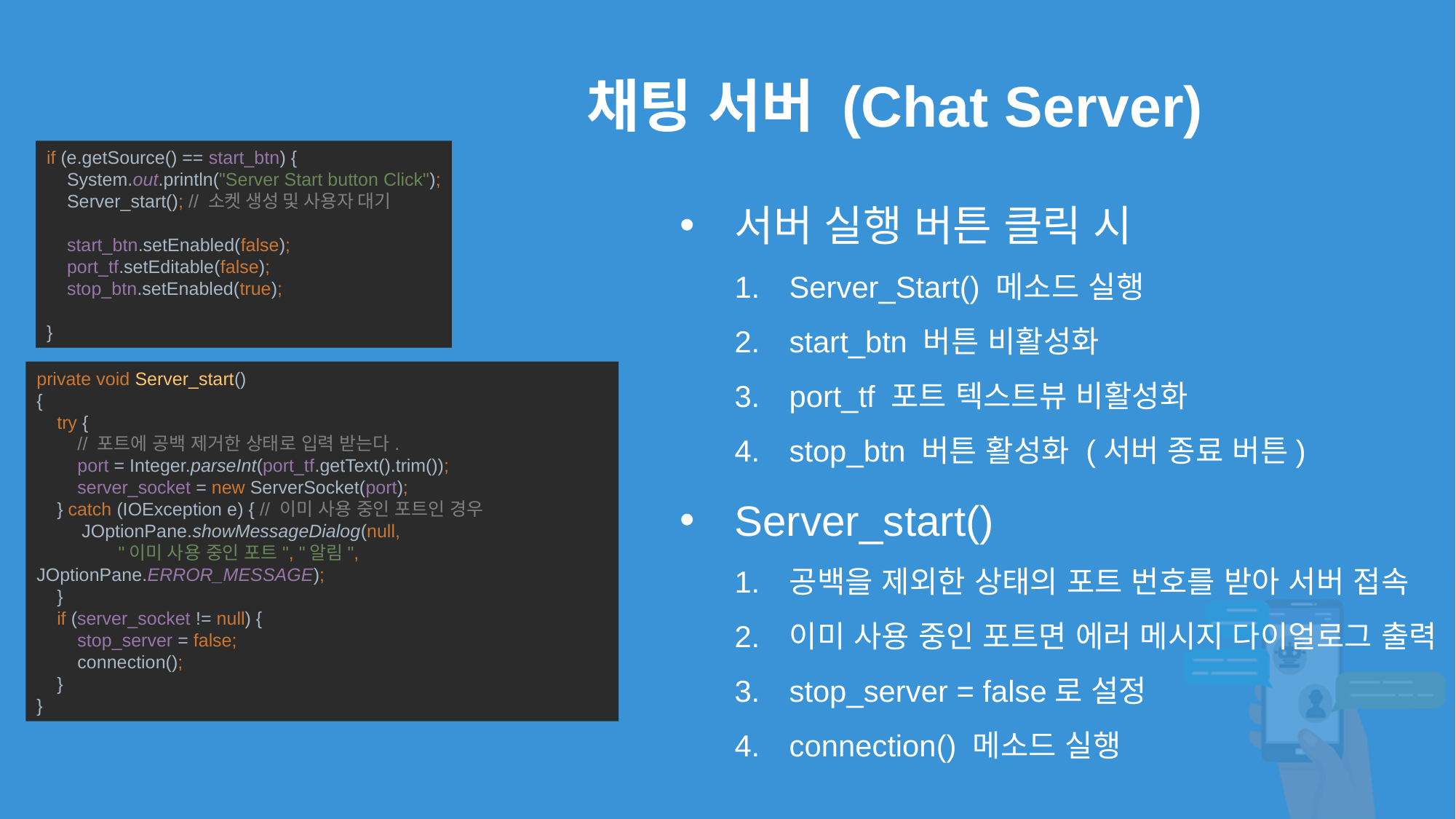

# 채팅 서버 (Chat Server)
if (e.getSource() == start_btn) {
    System.out.println("Server Start button Click");
    Server_start(); // 소켓 생성 및 사용자 대기
    start_btn.setEnabled(false);
    port_tf.setEditable(false);
    stop_btn.setEnabled(true);
}
서버 실행 버튼 클릭 시
Server_Start() 메소드 실행
start_btn 버튼 비활성화
port_tf 포트 텍스트뷰 비활성화
stop_btn 버튼 활성화 (서버 종료 버튼)
Server_start()
공백을 제외한 상태의 포트 번호를 받아 서버 접속
이미 사용 중인 포트면 에러 메시지 다이얼로그 출력
stop_server = false로 설정
connection() 메소드 실행
private void Server_start()
{
    try {
        // 포트에 공백 제거한 상태로 입력 받는다.
        port = Integer.parseInt(port_tf.getText().trim());
        server_socket = new ServerSocket(port);
    } catch (IOException e) { // 이미 사용 중인 포트인 경우
        JOptionPane.showMessageDialog(null,
                "이미 사용 중인 포트", "알림", JOptionPane.ERROR_MESSAGE);
    }
    if (server_socket != null) {
        stop_server = false;
        connection();
    }
}